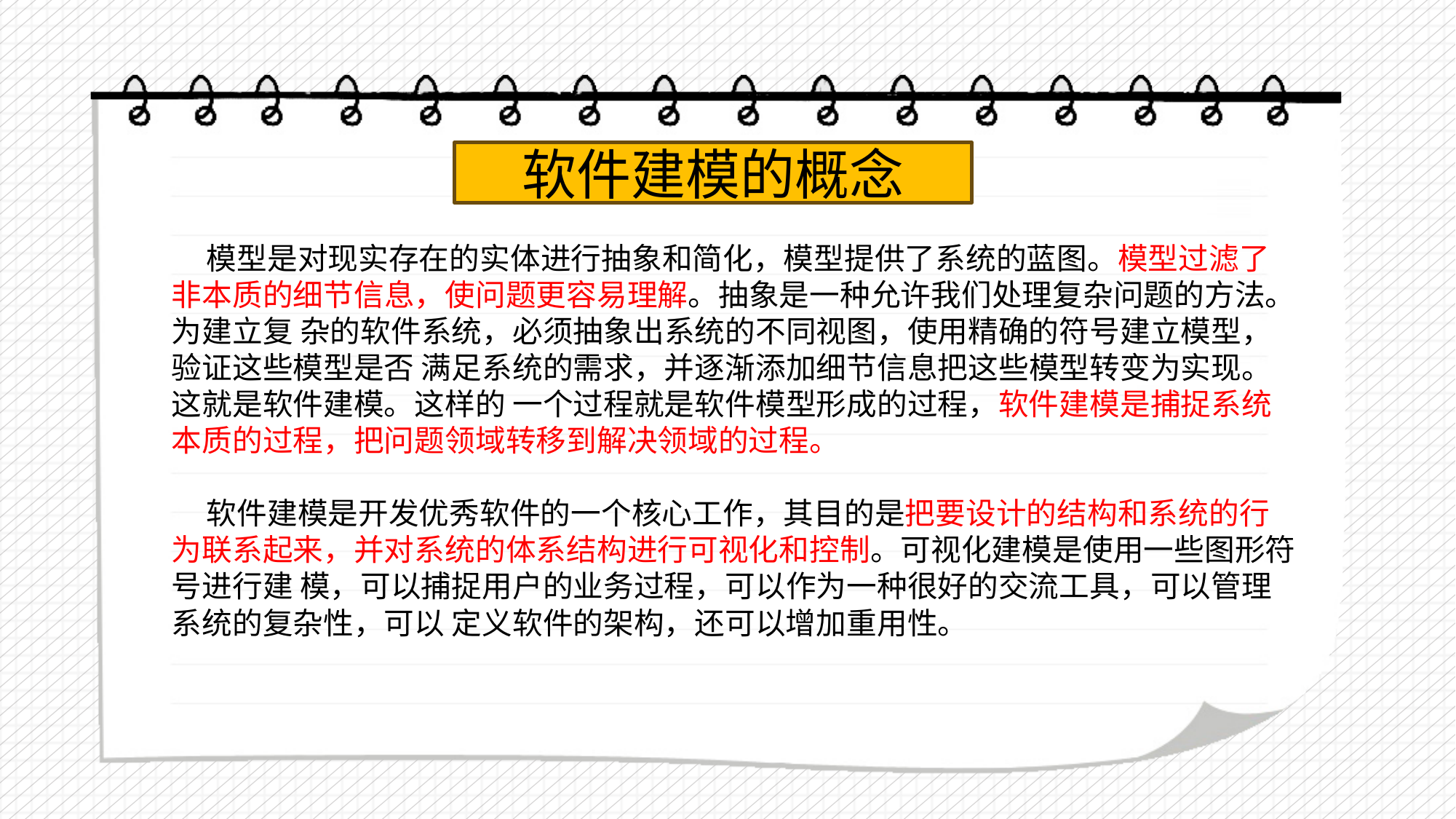

软件建模的概念
模型是对现实存在的实体进行抽象和简化，模型提供了系统的蓝图。模型过滤了非本质的细节信息，使问题更容易理解。抽象是一种允许我们处理复杂问题的方法。为建立复 杂的软件系统，必须抽象出系统的不同视图，使用精确的符号建立模型，验证这些模型是否 满足系统的需求，并逐渐添加细节信息把这些模型转变为实现。这就是软件建模。这样的 一个过程就是软件模型形成的过程，软件建模是捕捉系统本质的过程，把问题领域转移到解决领域的过程。

软件建模是开发优秀软件的一个核心工作，其目的是把要设计的结构和系统的行为联系起来，并对系统的体系结构进行可视化和控制。可视化建模是使用一些图形符号进行建 模，可以捕捉用户的业务过程，可以作为一种很好的交流工具，可以管理系统的复杂性，可以 定义软件的架构，还可以增加重用性。